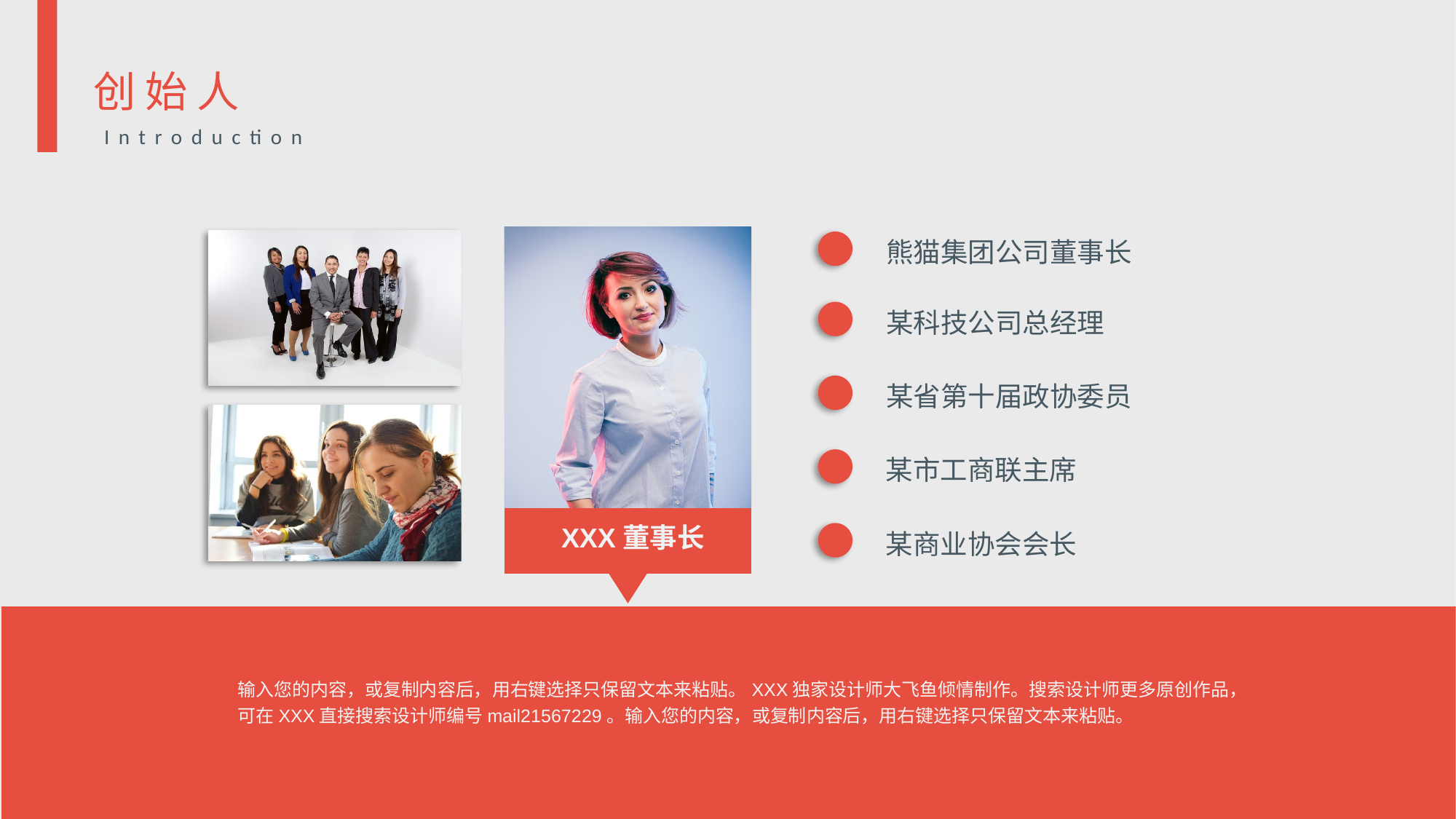

创始人
Introduction
熊猫集团公司董事长

XXX董事长

某科技公司总经理

某省第十届政协委员

某市工商联主席

某商业协会会长

输入您的内容，或复制内容后，用右键选择只保留文本来粘贴。XXX独家设计师大飞鱼倾情制作。搜索设计师更多原创作品，可在XXX直接搜索设计师编号mail21567229。输入您的内容，或复制内容后，用右键选择只保留文本来粘贴。